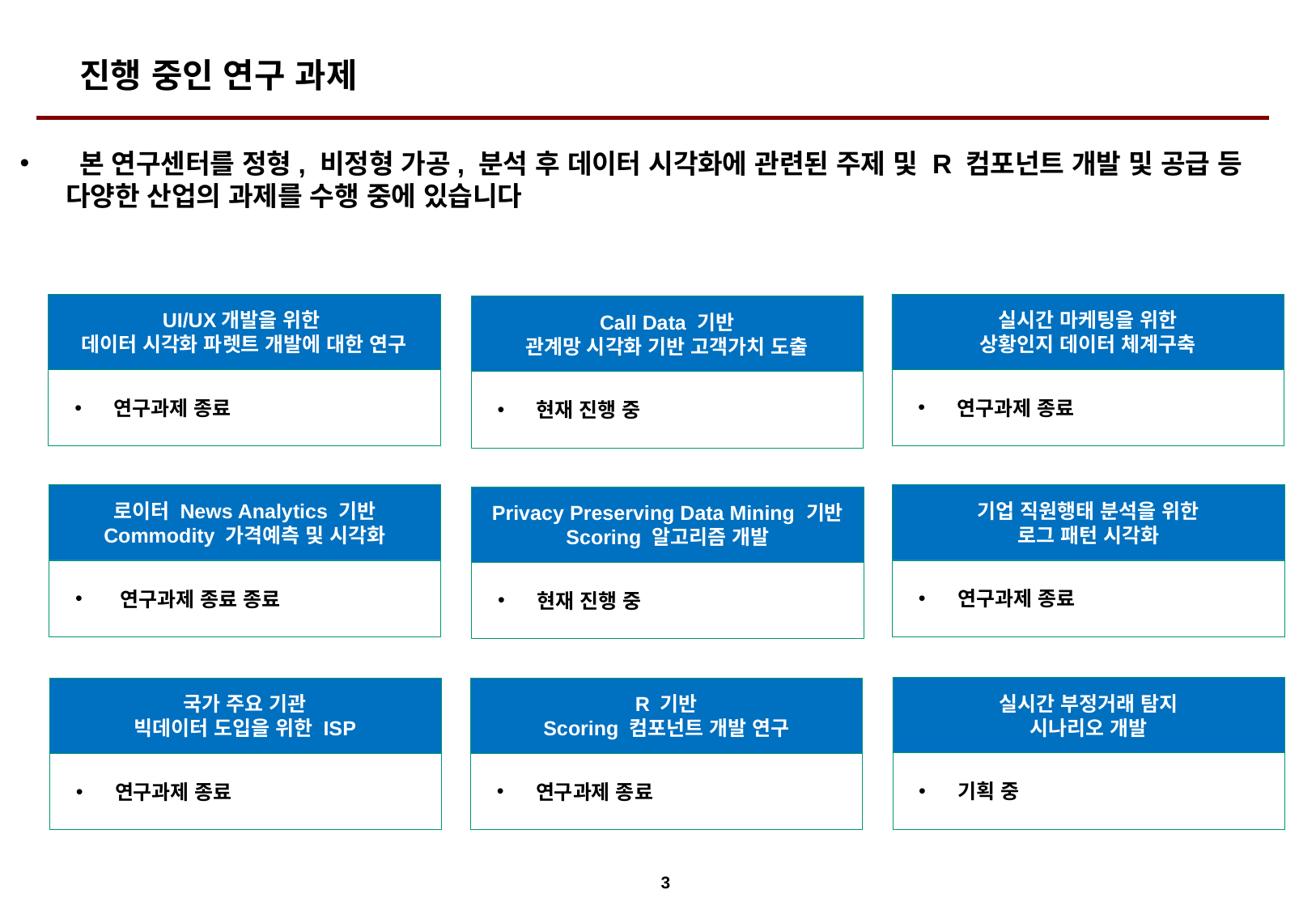

# 진행 중인 연구 과제
 본 연구센터를 정형, 비정형 가공, 분석 후 데이터 시각화에 관련된 주제 및 R 컴포넌트 개발 및 공급 등 다양한 산업의 과제를 수행 중에 있습니다

UI/UX개발을 위한
데이터 시각화 파렛트 개발에 대한 연구
실시간 마케팅을 위한
상황인지 데이터 체계구축
Call Data 기반
관계망 시각화 기반 고객가치 도출

 연구과제 종료
 연구과제 종료
 현재 진행 중

로이터 News Analytics 기반
Commodity 가격예측 및 시각화
기업 직원행태 분석을 위한
로그 패턴 시각화
Privacy Preserving Data Mining 기반
Scoring 알고리즘 개발

 연구과제 종료
  연구과제 종료 종료
 현재 진행 중

실시간 부정거래 탐지
시나리오 개발
R 기반
Scoring 컴포넌트 개발 연구
국가 주요 기관
빅데이터 도입을 위한 ISP

 기획 중
 연구과제 종료
 연구과제 종료
3